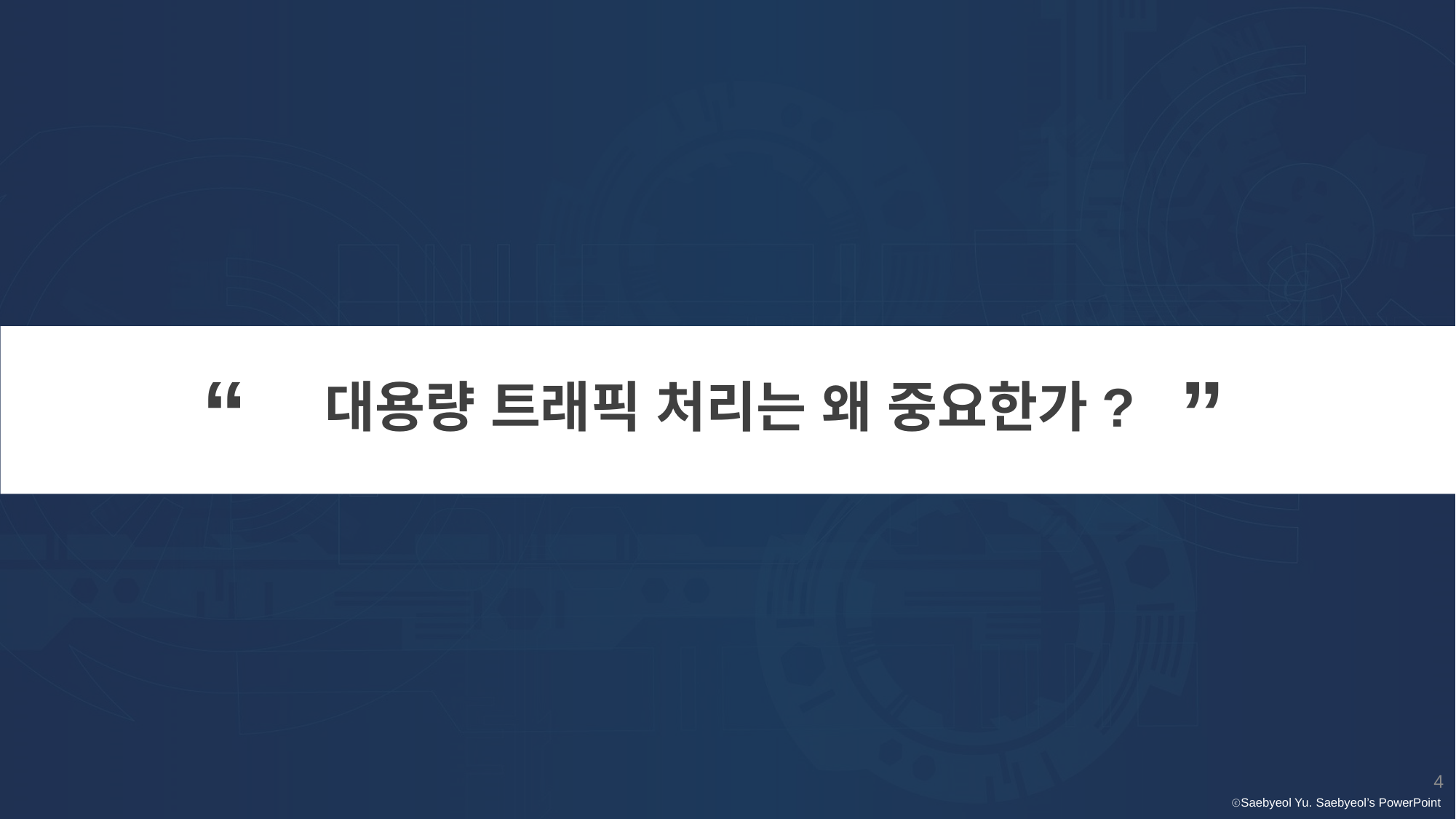

“                                     ”
대용량 트래픽 처리는 왜 중요한가?
4